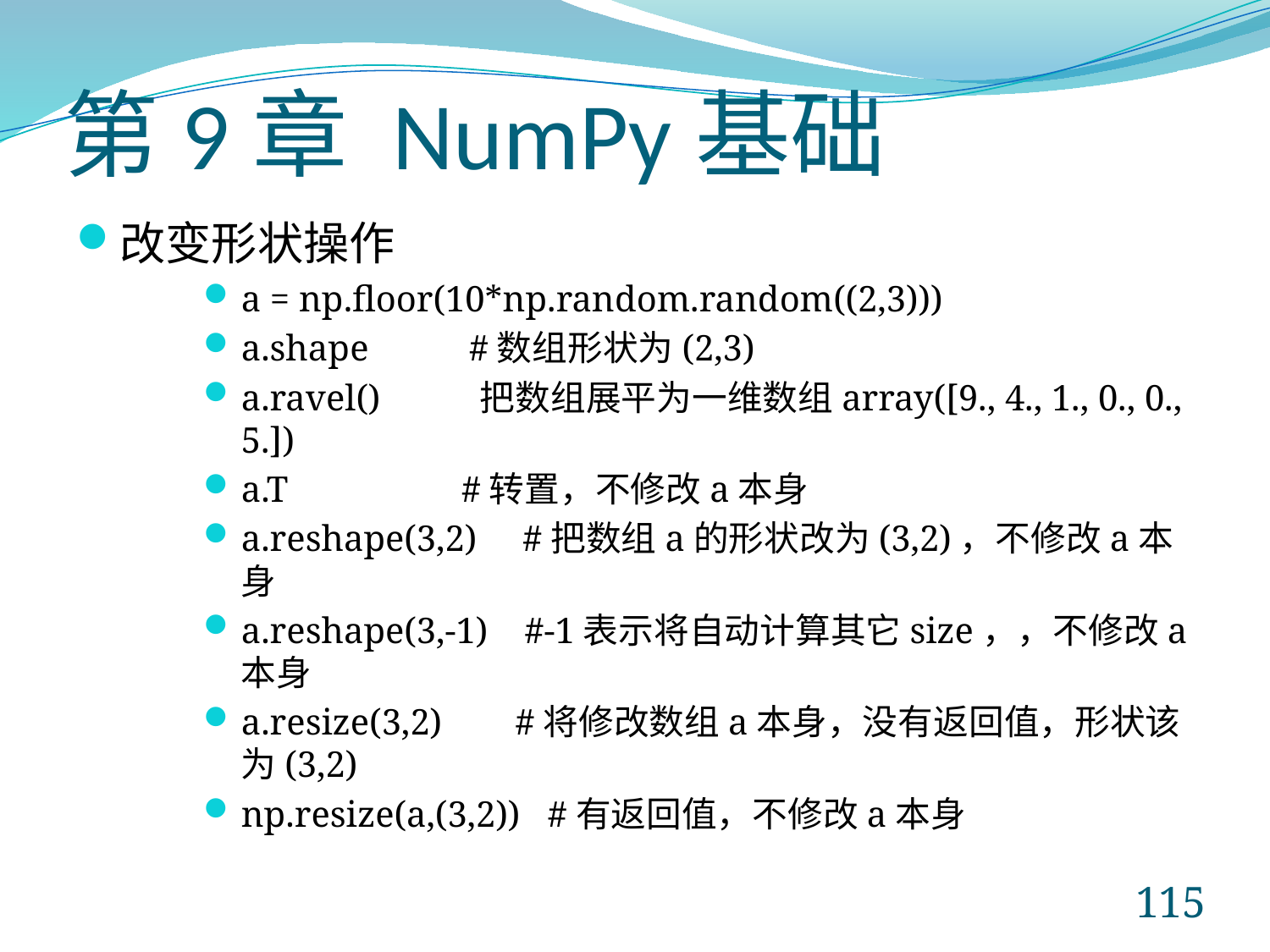

# 第9章 NumPy基础
改变形状操作
a = np.floor(10*np.random.random((2,3)))
a.shape           #数组形状为(2,3)
a.ravel()          把数组展平为一维数组array([9., 4., 1., 0., 0., 5.])
a.T                   #转置，不修改a本身
a.reshape(3,2)     #把数组a的形状改为(3,2)，不修改a本身
a.reshape(3,-1)    #-1表示将自动计算其它size，，不修改a本身
a.resize(3,2)        #将修改数组a本身，没有返回值，形状该为(3,2)
np.resize(a,(3,2))   #有返回值，不修改a本身

115